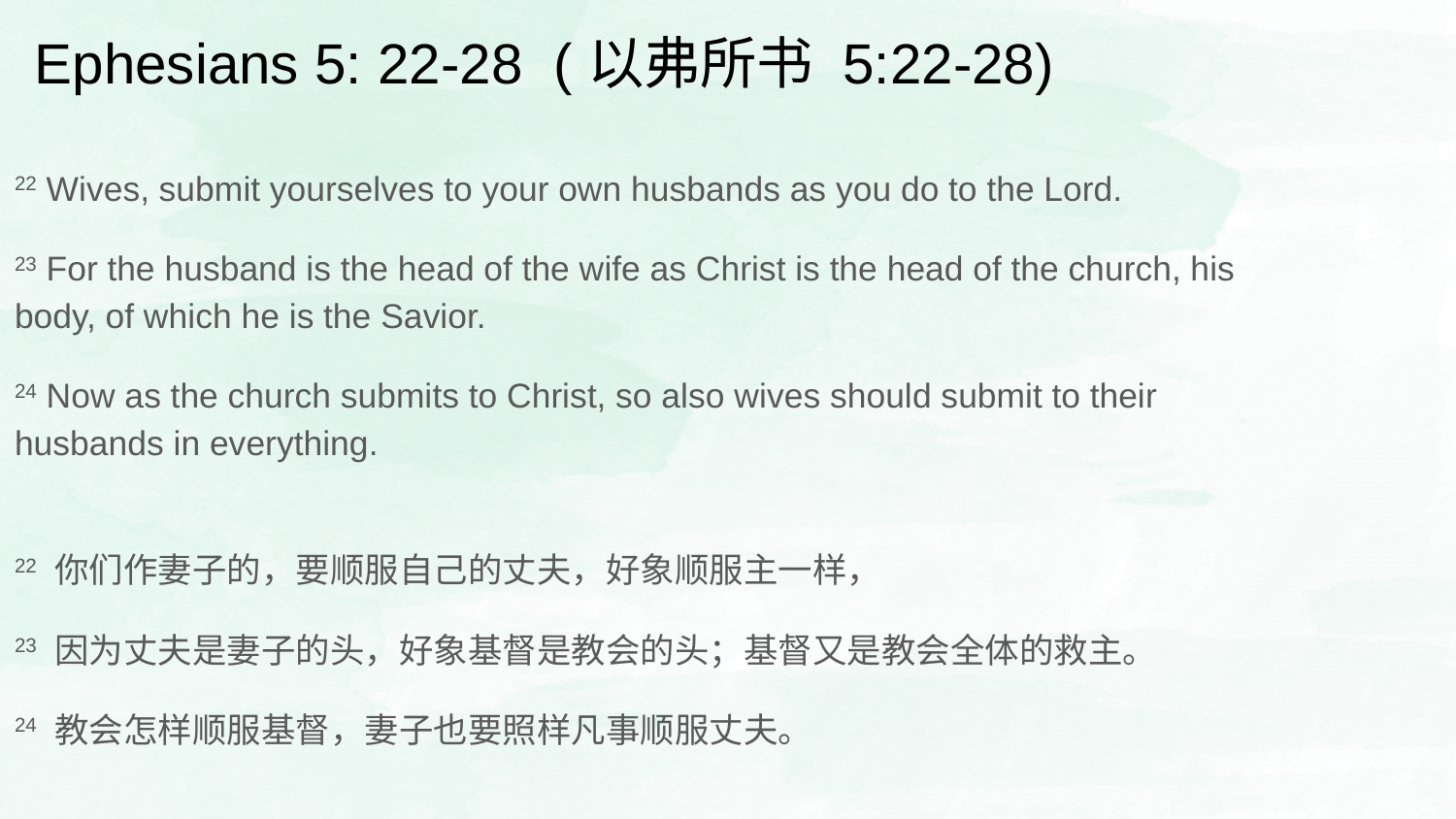

# Ephesians 5: 22-28  (以弗所书 5:22-28)
22 Wives, submit yourselves to your own husbands as you do to the Lord.
23 For the husband is the head of the wife as Christ is the head of the church, his body, of which he is the Savior.
24 Now as the church submits to Christ, so also wives should submit to their husbands in everything.
22 你们作妻子的，要顺服自己的丈夫，好象顺服主一样，
23 因为丈夫是妻子的头，好象基督是教会的头；基督又是教会全体的救主。
24 教会怎样顺服基督，妻子也要照样凡事顺服丈夫。